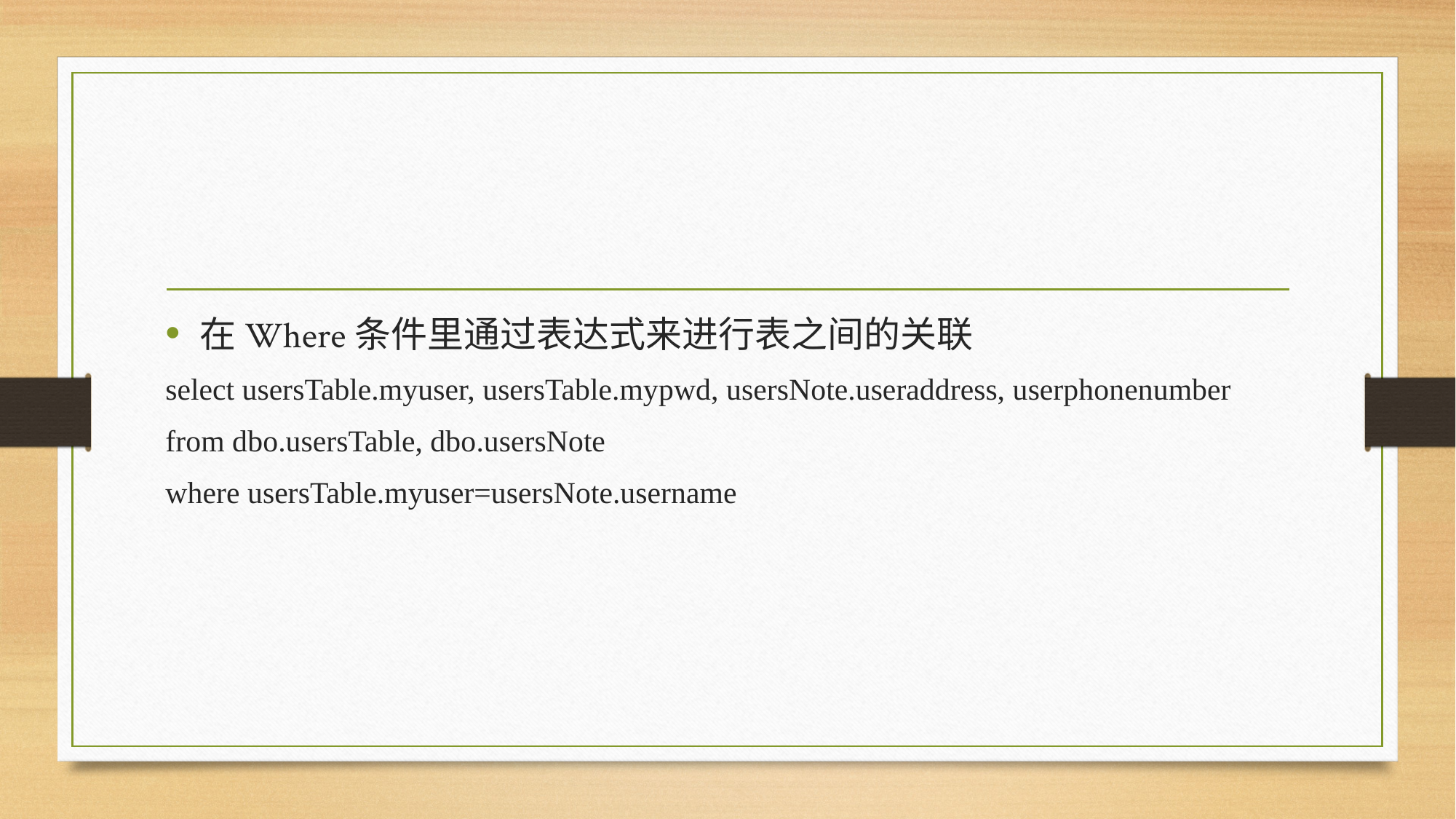

#
在Where条件里通过表达式来进行表之间的关联
select usersTable.myuser, usersTable.mypwd, usersNote.useraddress, userphonenumber
from dbo.usersTable, dbo.usersNote
where usersTable.myuser=usersNote.username